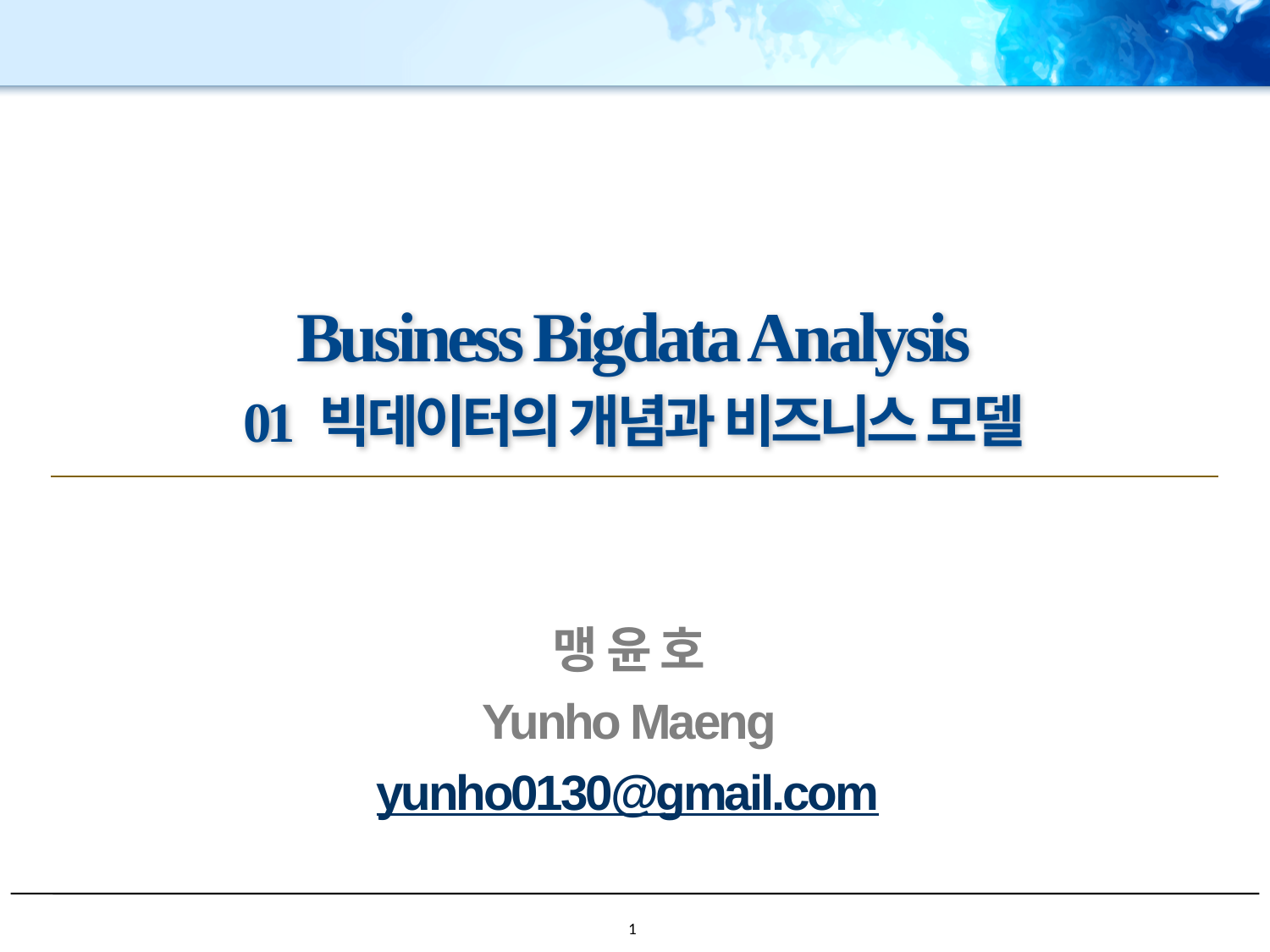

# Business Bigdata Analysis 01 빅데이터의 개념과 비즈니스 모델

맹 윤 호
Yunho Maeng
yunho0130@gmail.com